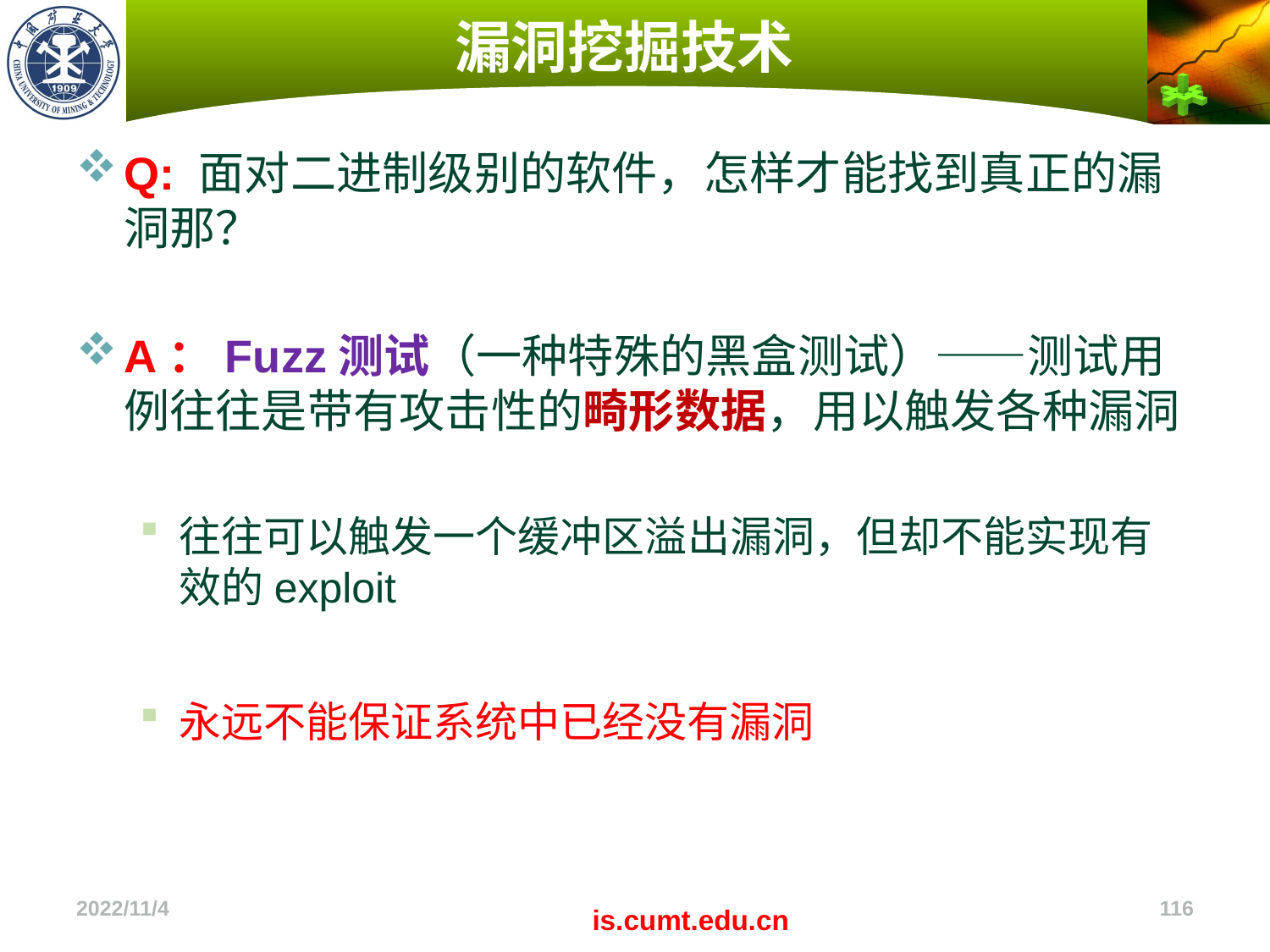

# 漏洞挖掘技术
Q: 面对二进制级别的软件，怎样才能找到真正的漏洞那？

A：Fuzz测试（一种特殊的黑盒测试）——测试用例往往是带有攻击性的畸形数据，用以触发各种漏洞

往往可以触发一个缓冲区溢出漏洞，但却不能实现有效的exploit

永远不能保证系统中已经没有漏洞

2022/11/4
116
is.cumt.edu.cn